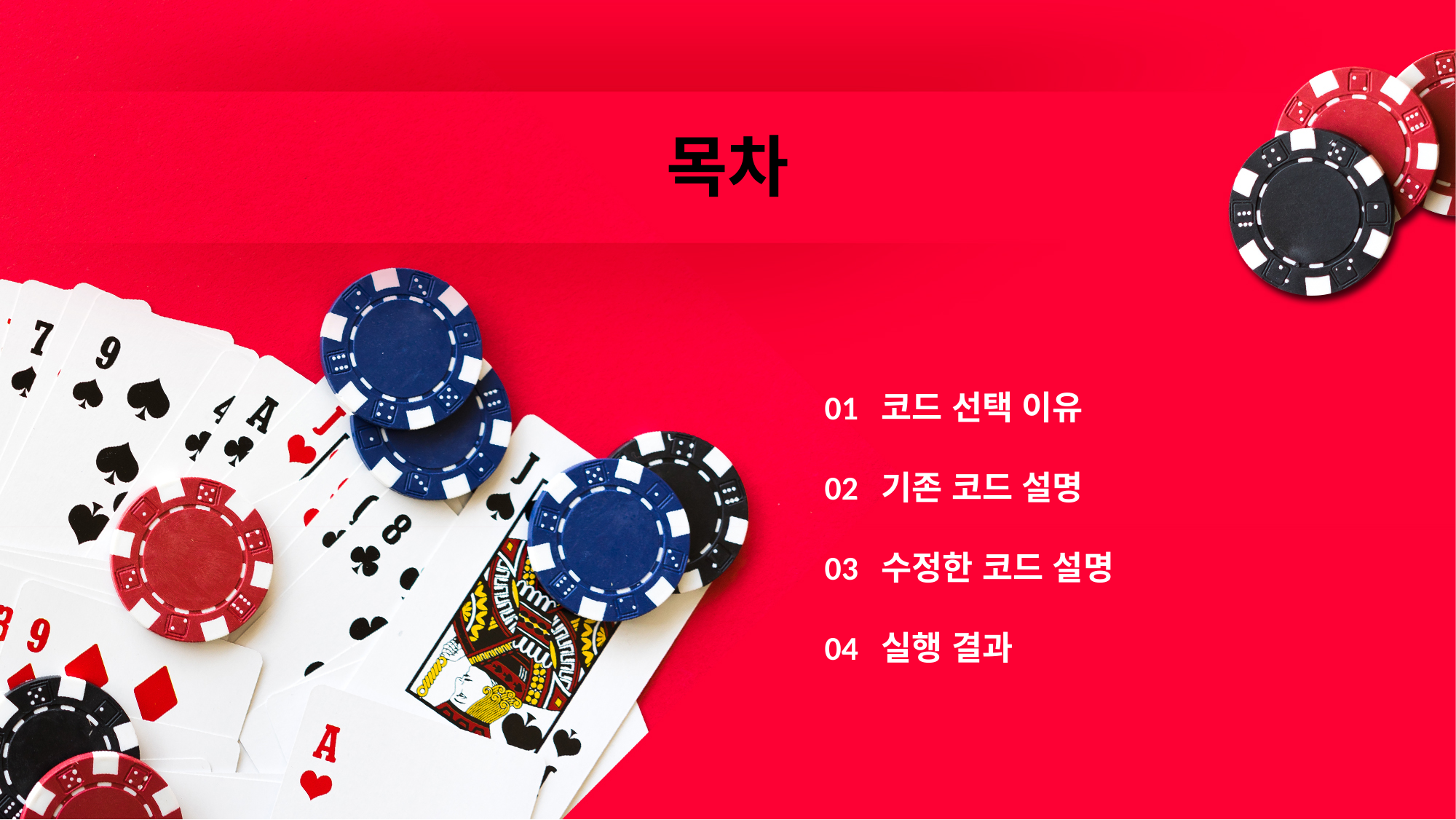

목차
01  코드 선택 이유
02  기존 코드 설명
03  수정한 코드 설명
04  실행 결과